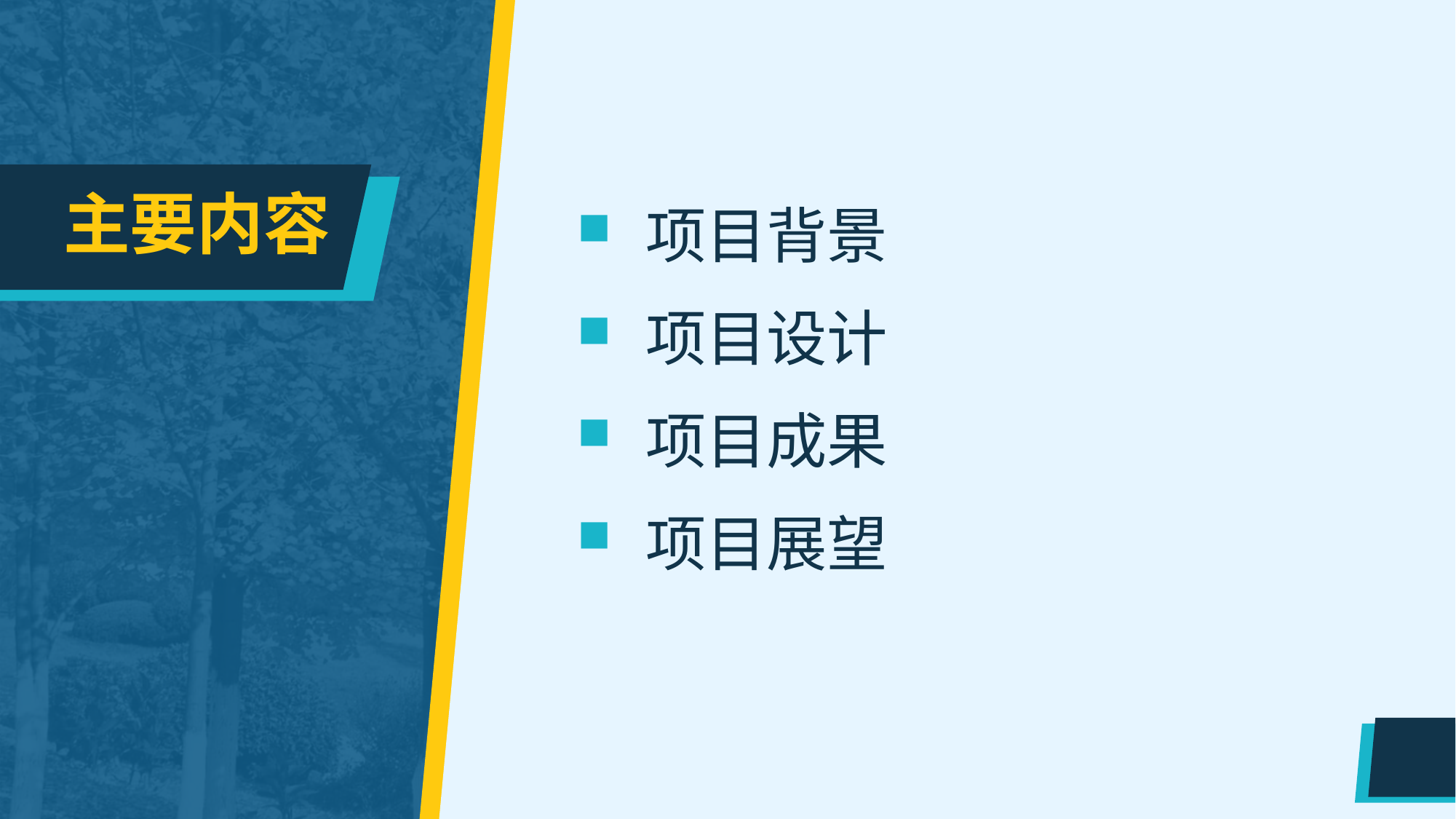

# 主要内容
项目背景
项目设计
项目成果
项目展望
2